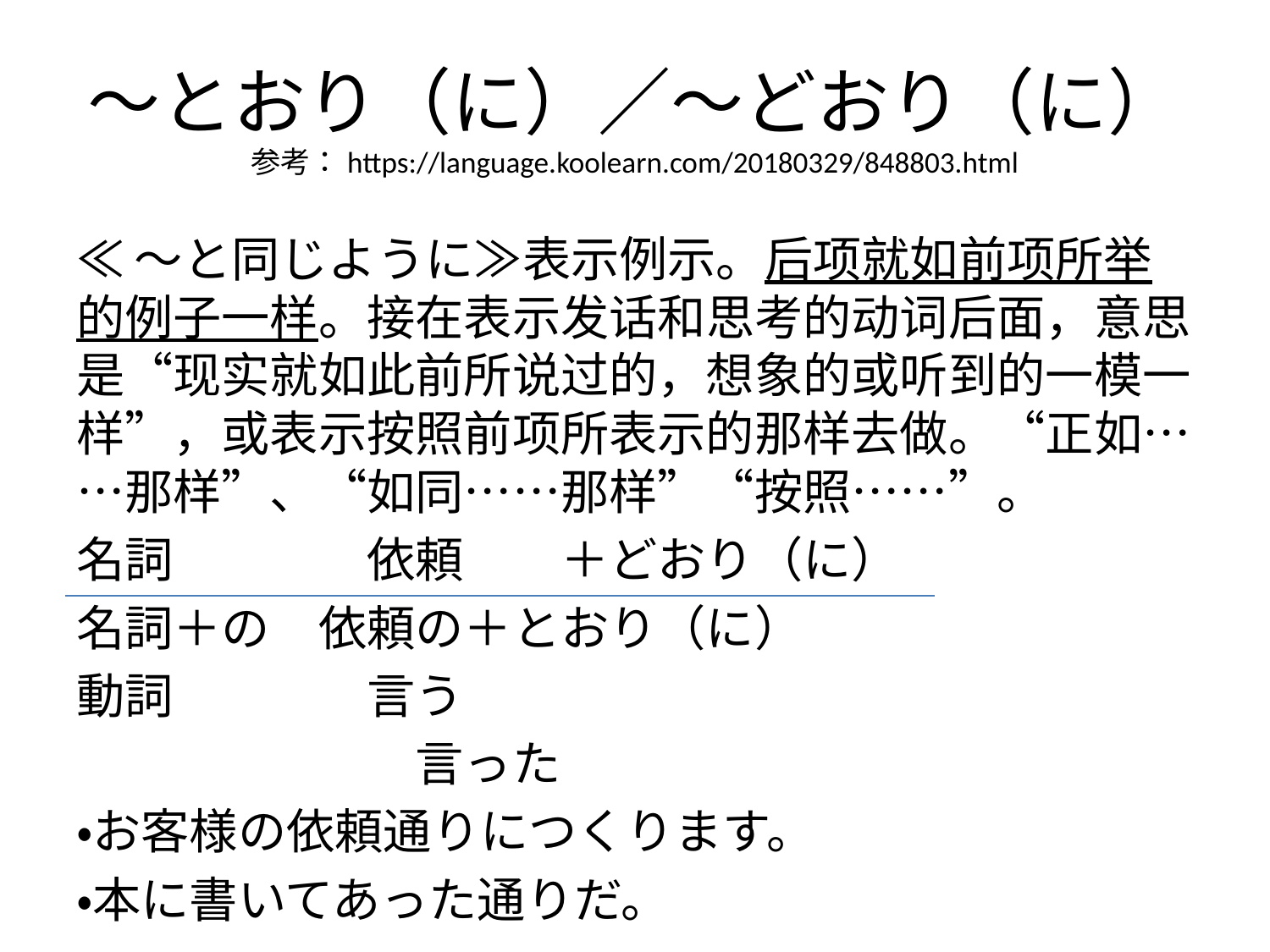

# ～とおり（に）／～どおり（に） 参考：https://language.koolearn.com/20180329/848803.html
≪～と同じように≫表示例示。后项就如前项所举的例子一样。接在表示发话和思考的动词后面，意思是“现实就如此前所说过的，想象的或听到的一模一样”，或表示按照前项所表示的那样去做。“正如……那样”、“如同……那样”“按照……”。
名詞　　　　依頼　　＋どおり（に）
名詞＋の　依頼の＋とおり（に）
動詞　　　　言う
　　　　　　　言った
・お客様の依頼通りにつくります。
・本に書いてあった通りだ。